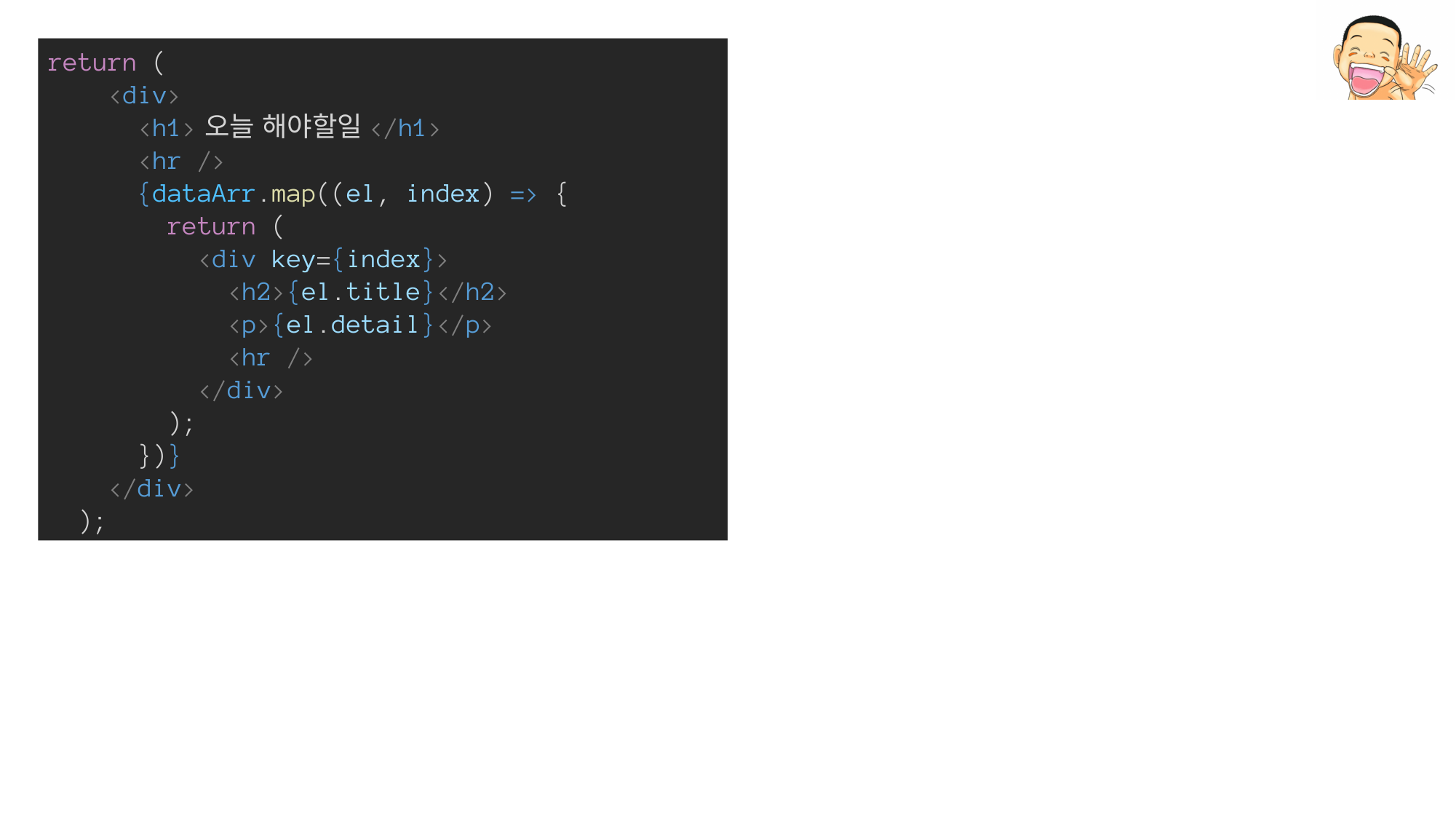

return (
    <div>
      <h1>오늘 해야할일</h1>
      <hr />
      {dataArr.map((el, index) => {
        return (
          <div key={index}>
            <h2>{el.title}</h2>
            <p>{el.detail}</p>
            <hr />
          </div>
        );
      })}
    </div>
  );